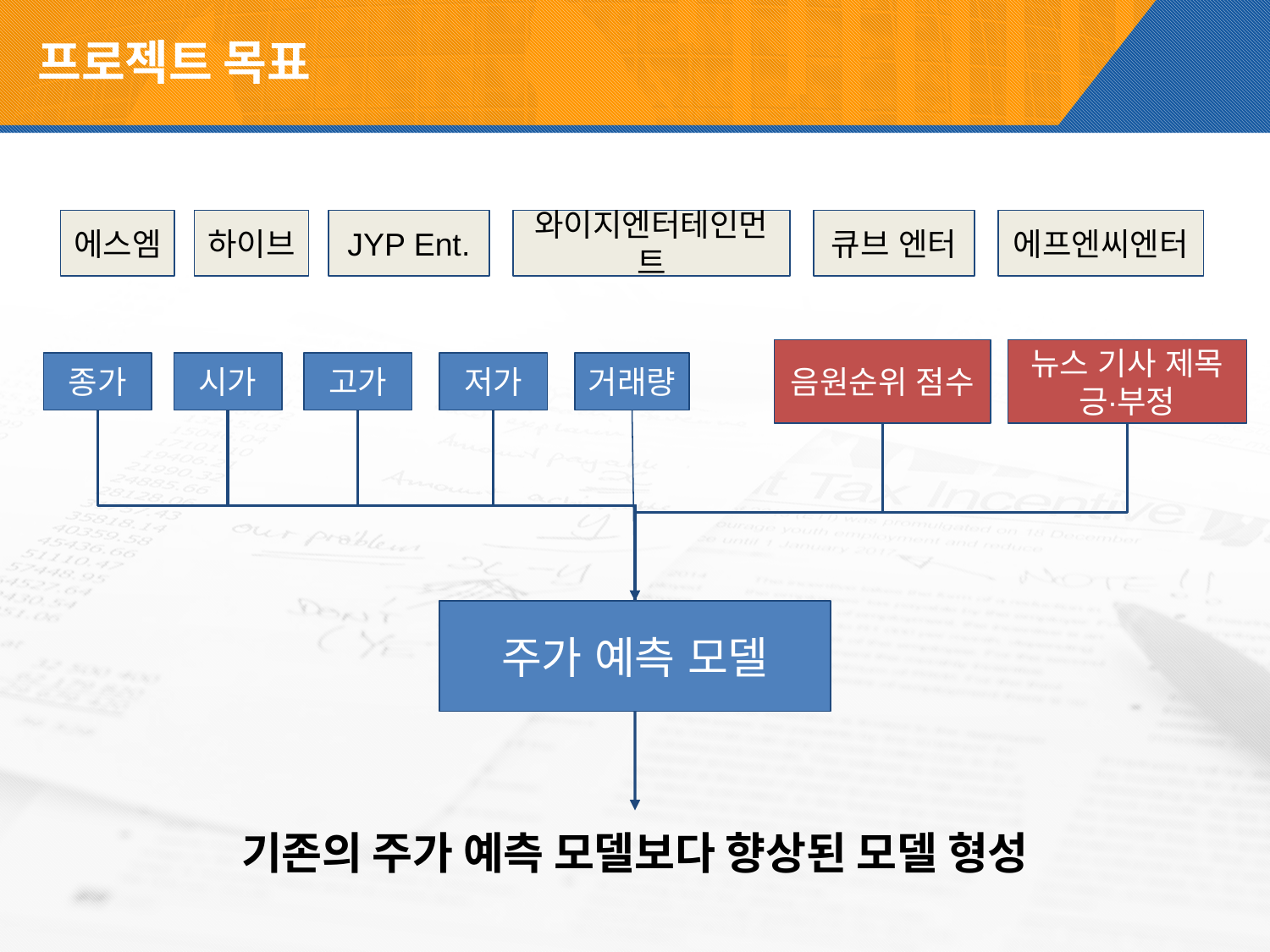

# 프로젝트 목표
큐브 엔터
에스엠
하이브
JYP Ent.
와이지엔터테인먼트
에프엔씨엔터
음원순위 점수
뉴스 기사 제목 긍∙부정
종가
시가
고가
저가
거래량
주가 예측 모델
기존의 주가 예측 모델보다 향상된 모델 형성